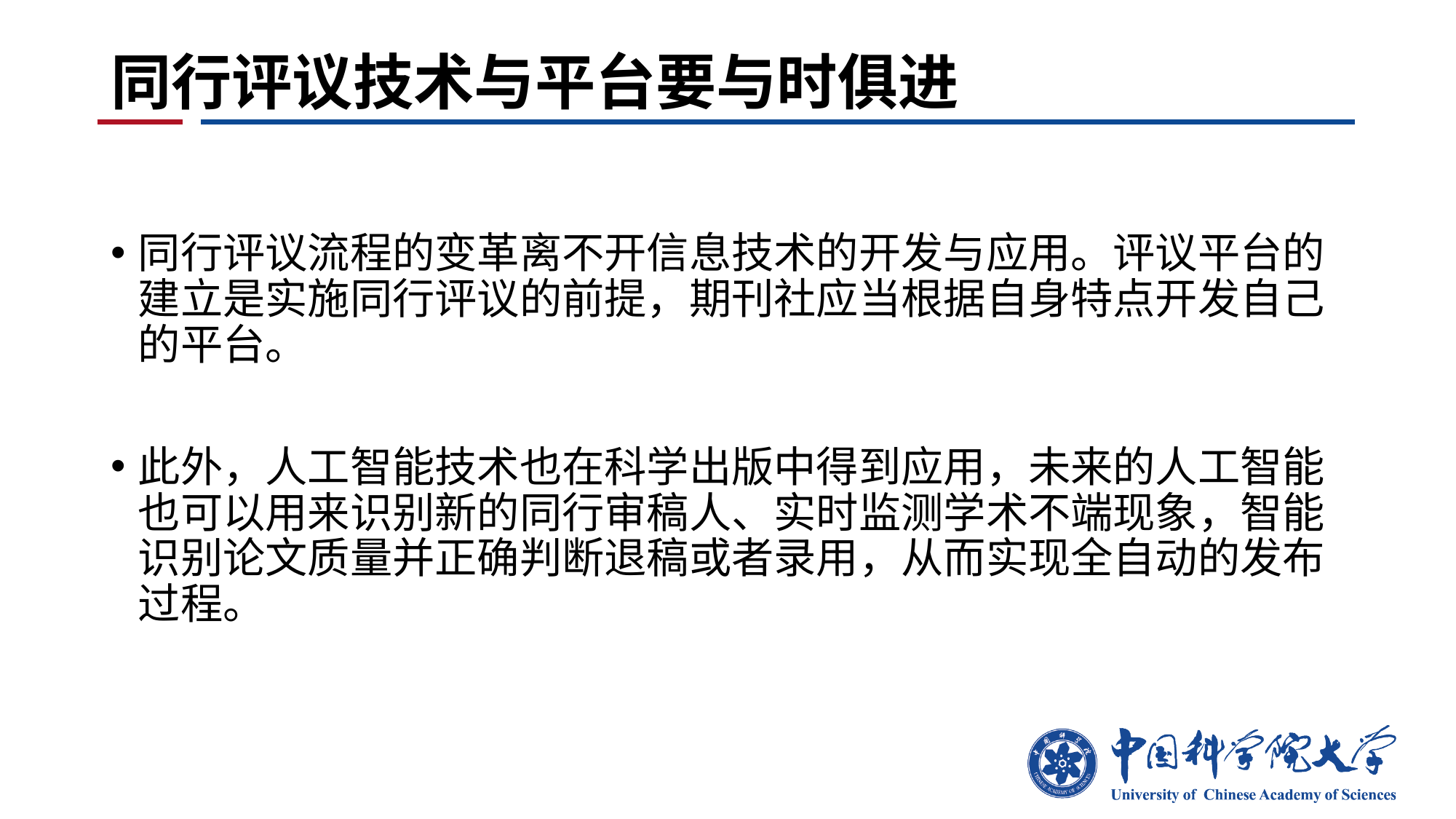

# 同行评议技术与平台要与时俱进

同行评议流程的变革离不开信息技术的开发与应用。评议平台的建立是实施同行评议的前提，期刊社应当根据自身特点开发自己的平台。

此外，人工智能技术也在科学出版中得到应用，未来的人工智能也可以用来识别新的同行审稿人、实时监测学术不端现象，智能识别论文质量并正确判断退稿或者录用，从而实现全自动的发布过程。